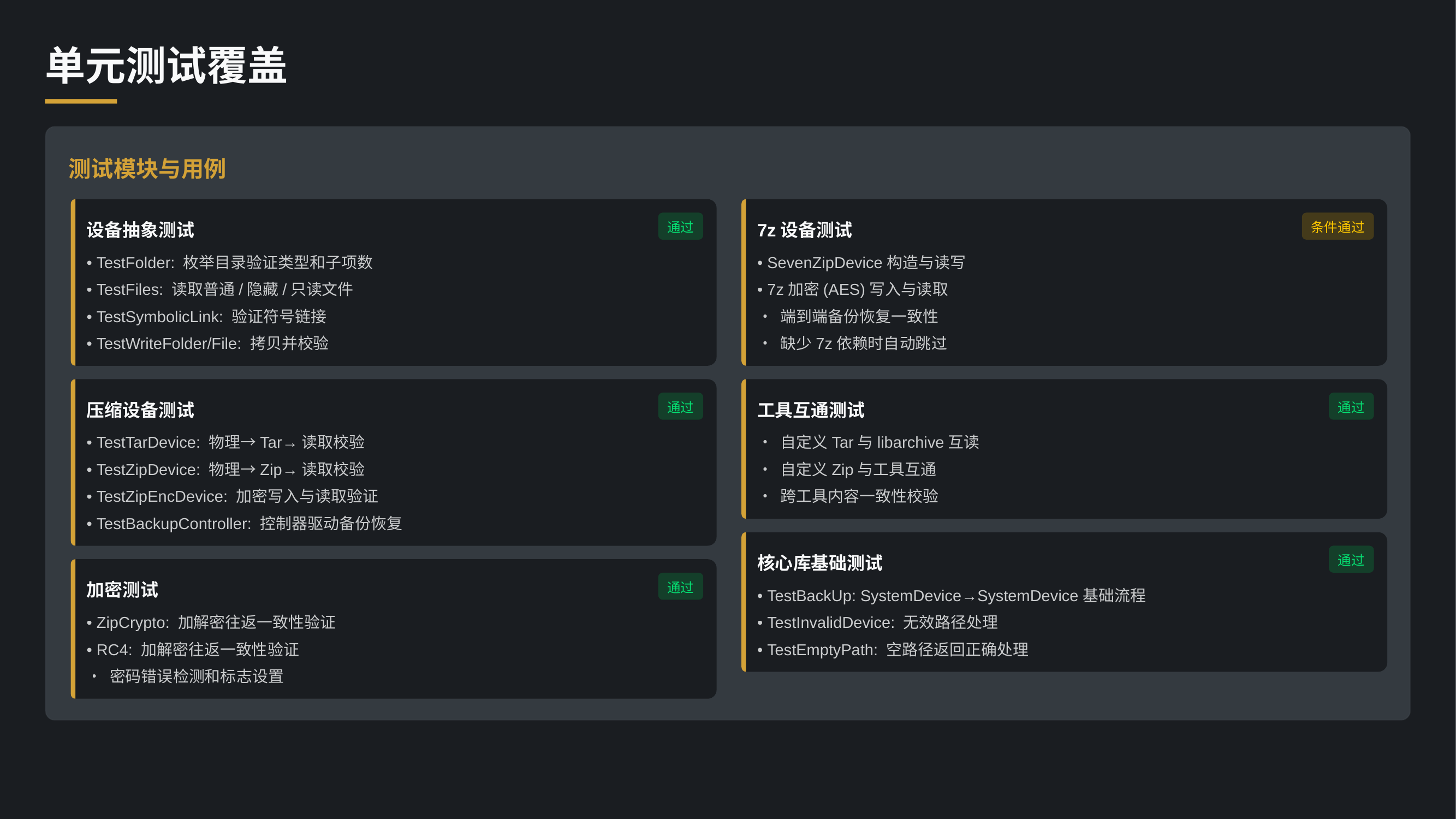

单元测试覆盖

测试模块与用例

设备抽象测试

通过
7z设备测试

条件通过
• TestFolder: 枚举目录验证类型和子项数
• SevenZipDevice构造与读写
• TestFiles: 读取普通/隐藏/只读文件
• 7z加密(AES)写入与读取
• TestSymbolicLink: 验证符号链接
• 端到端备份恢复一致性
• TestWriteFolder/File: 拷贝并校验
• 缺少7z依赖时自动跳过

压缩设备测试

通过
工具互通测试

通过
• TestTarDevice: 物理→Tar→读取校验
• 自定义Tar与libarchive互读
• TestZipDevice: 物理→Zip→读取校验
• 自定义Zip与工具互通
• TestZipEncDevice: 加密写入与读取验证
• 跨工具内容一致性校验
• TestBackupController: 控制器驱动备份恢复

核心库基础测试

通过

加密测试

通过
• TestBackUp: SystemDevice→SystemDevice基础流程
• ZipCrypto: 加解密往返一致性验证
• TestInvalidDevice: 无效路径处理
• RC4: 加解密往返一致性验证
• TestEmptyPath: 空路径返回正确处理
• 密码错误检测和标志设置